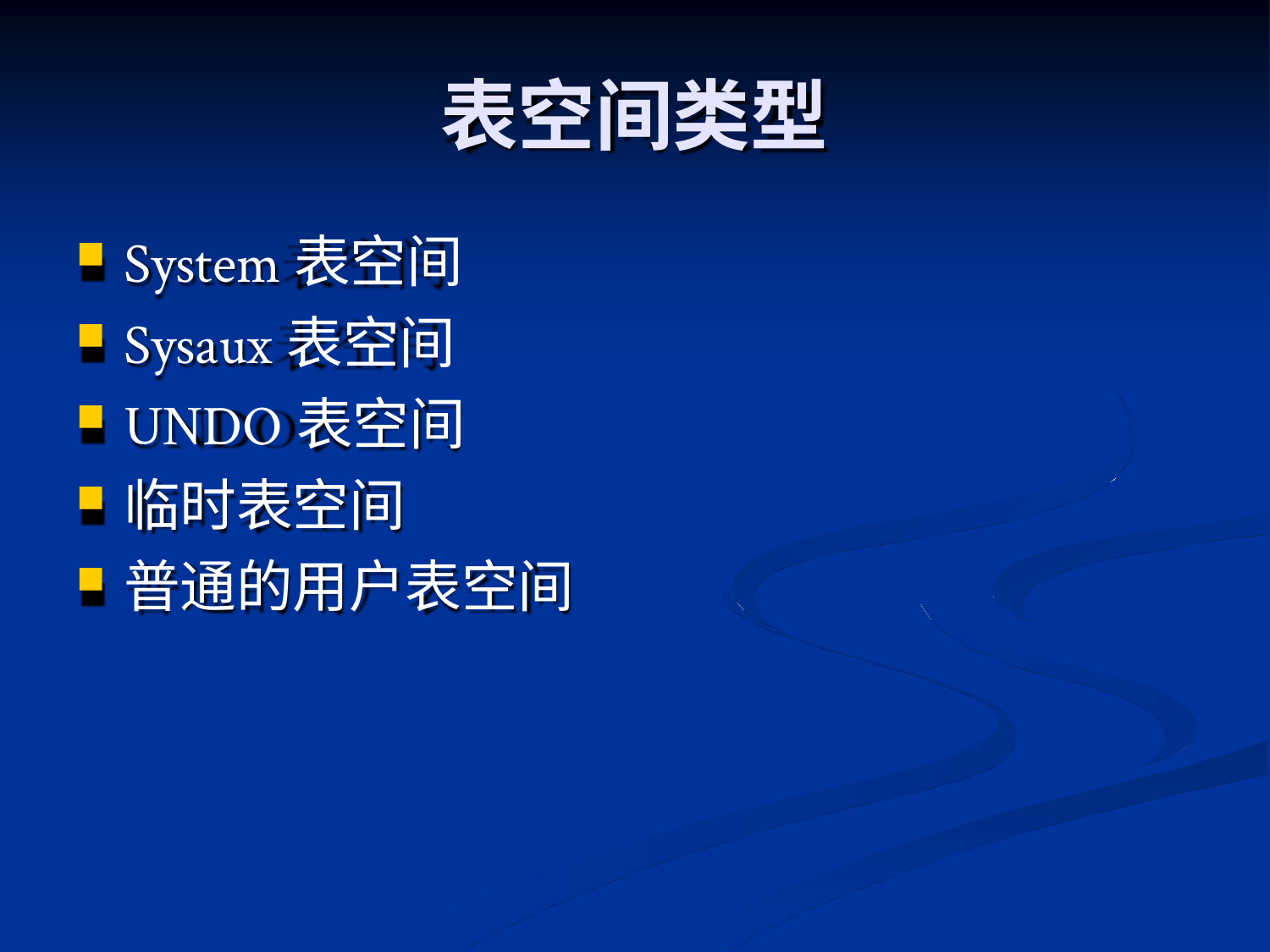

# 表空间类型

System表空间
Sysaux表空间
UNDO表空间
临时表空间
普通的用户表空间